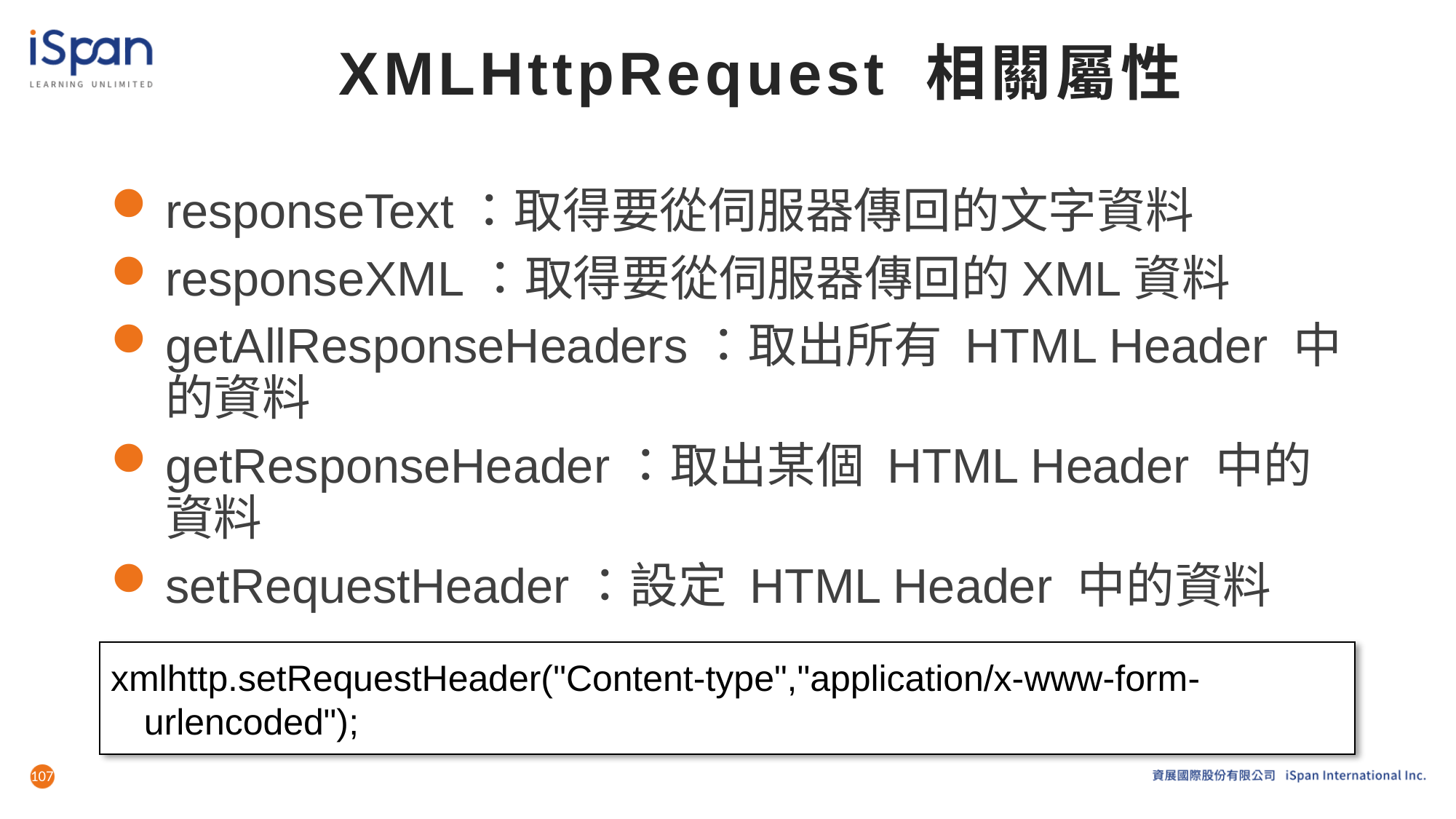

# XMLHttpRequest 相關屬性
responseText：取得要從伺服器傳回的文字資料
responseXML：取得要從伺服器傳回的XML資料
getAllResponseHeaders：取出所有 HTML Header 中的資料
getResponseHeader：取出某個 HTML Header 中的資料
setRequestHeader：設定 HTML Header 中的資料

xmlhttp.setRequestHeader("Content-type","application/x-www-form-urlencoded");
107